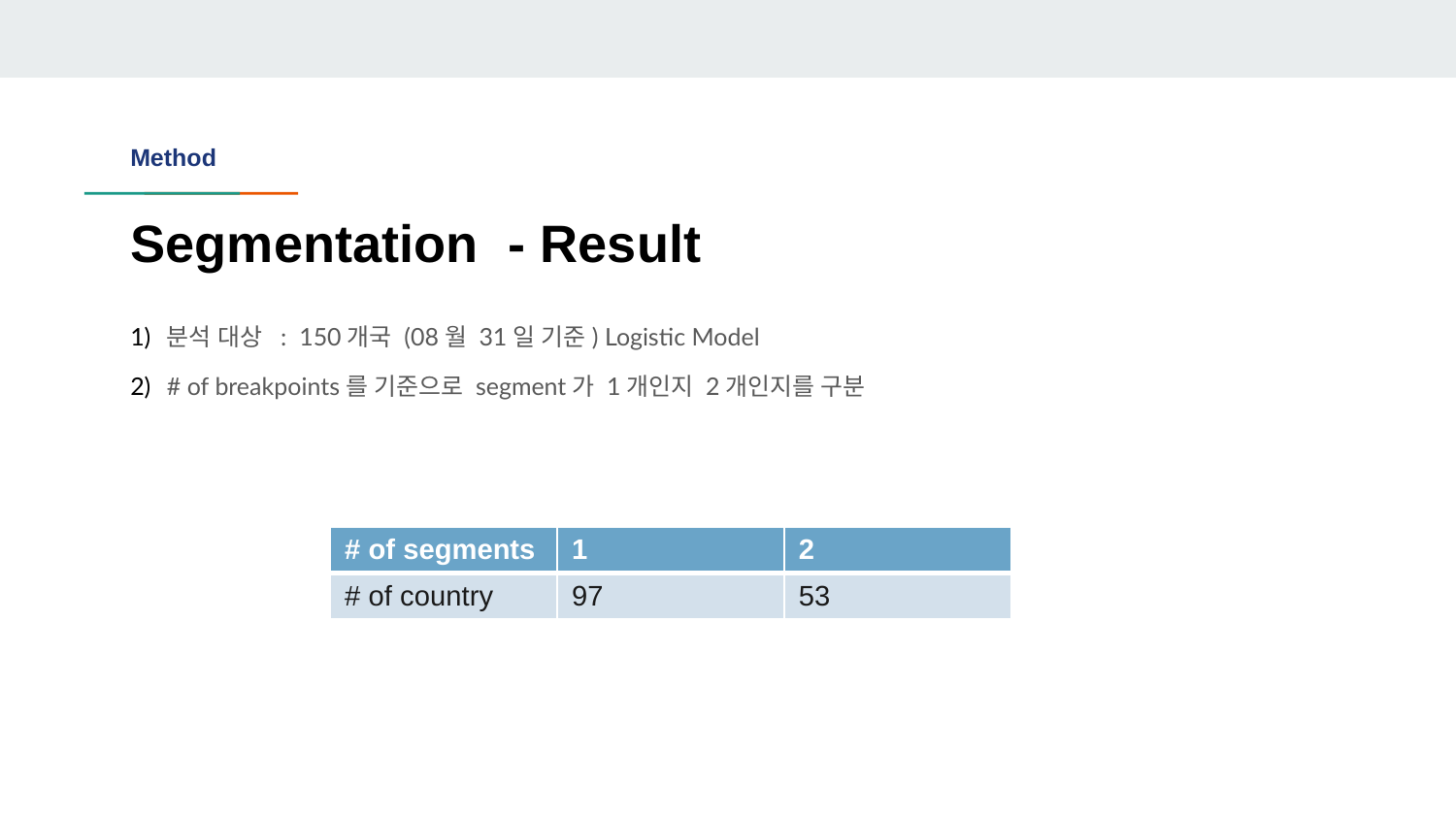

# Method
Segmentation  - Result
분석 대상  :  150개국 (08월 31일 기준) Logistic Model
# of breakpoints를 기준으로 segment가 1개인지 2개인지를 구분
| # of segments | 1 | 2 |
| --- | --- | --- |
| # of country | 97 | 53 |